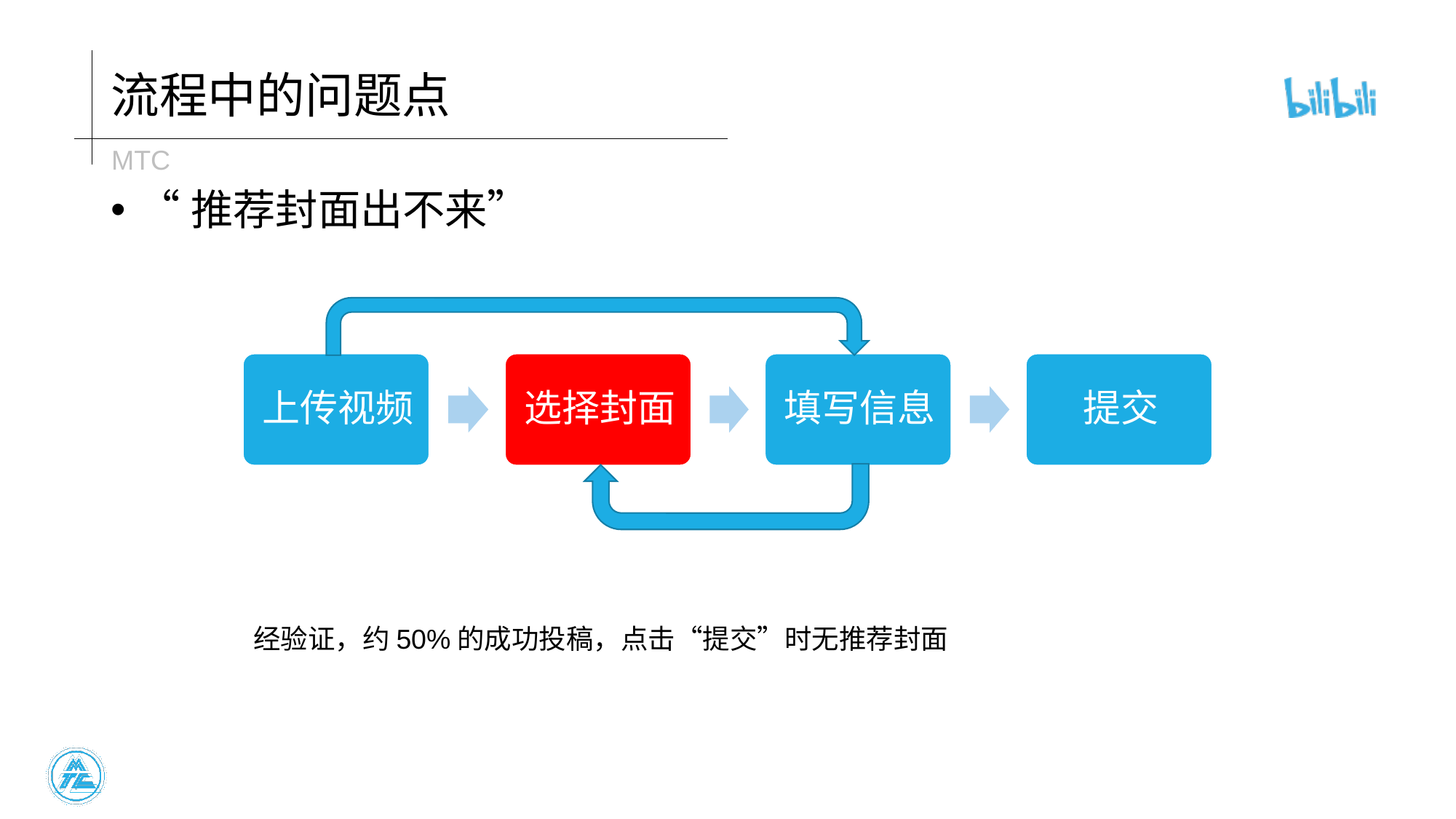

# 流程中的问题点
上传视频

选择封面

填写信息

提交
“推荐封面出不来”

经验证，约50%的成功投稿，点击“提交”时无推荐封面